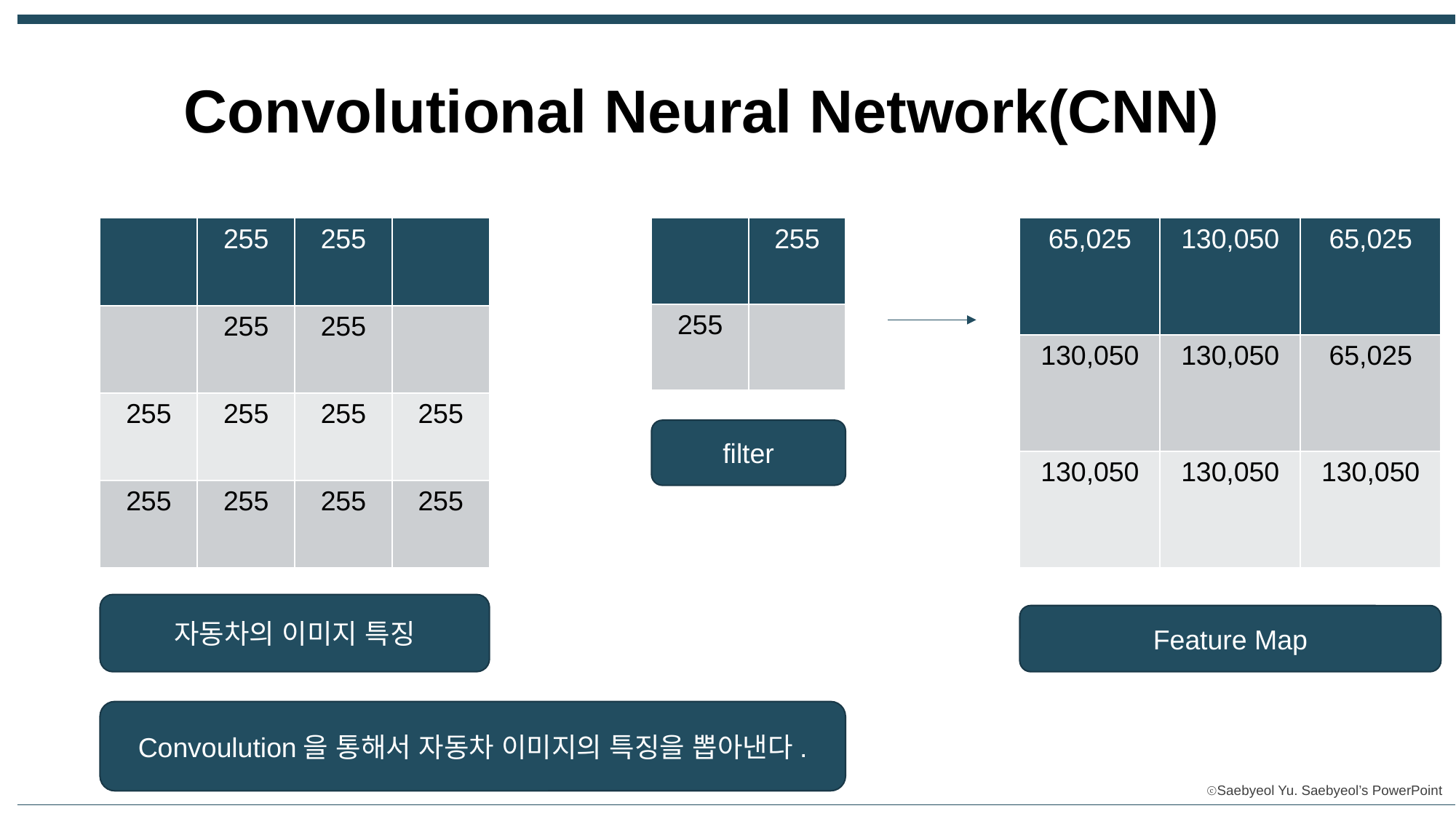

Convolutional Neural Network(CNN)
|  | 255 | 255 |  |
| --- | --- | --- | --- |
|  | 255 | 255 |  |
| 255 | 255 | 255 | 255 |
| 255 | 255 | 255 | 255 |
|  | 255 |
| --- | --- |
| 255 |  |
| 65,025 | 130,050 | 65,025 |
| --- | --- | --- |
| 130,050 | 130,050 | 65,025 |
| 130,050 | 130,050 | 130,050 |
filter
자동차의 이미지 특징
Feature Map
Convoulution을 통해서 자동차 이미지의 특징을 뽑아낸다.